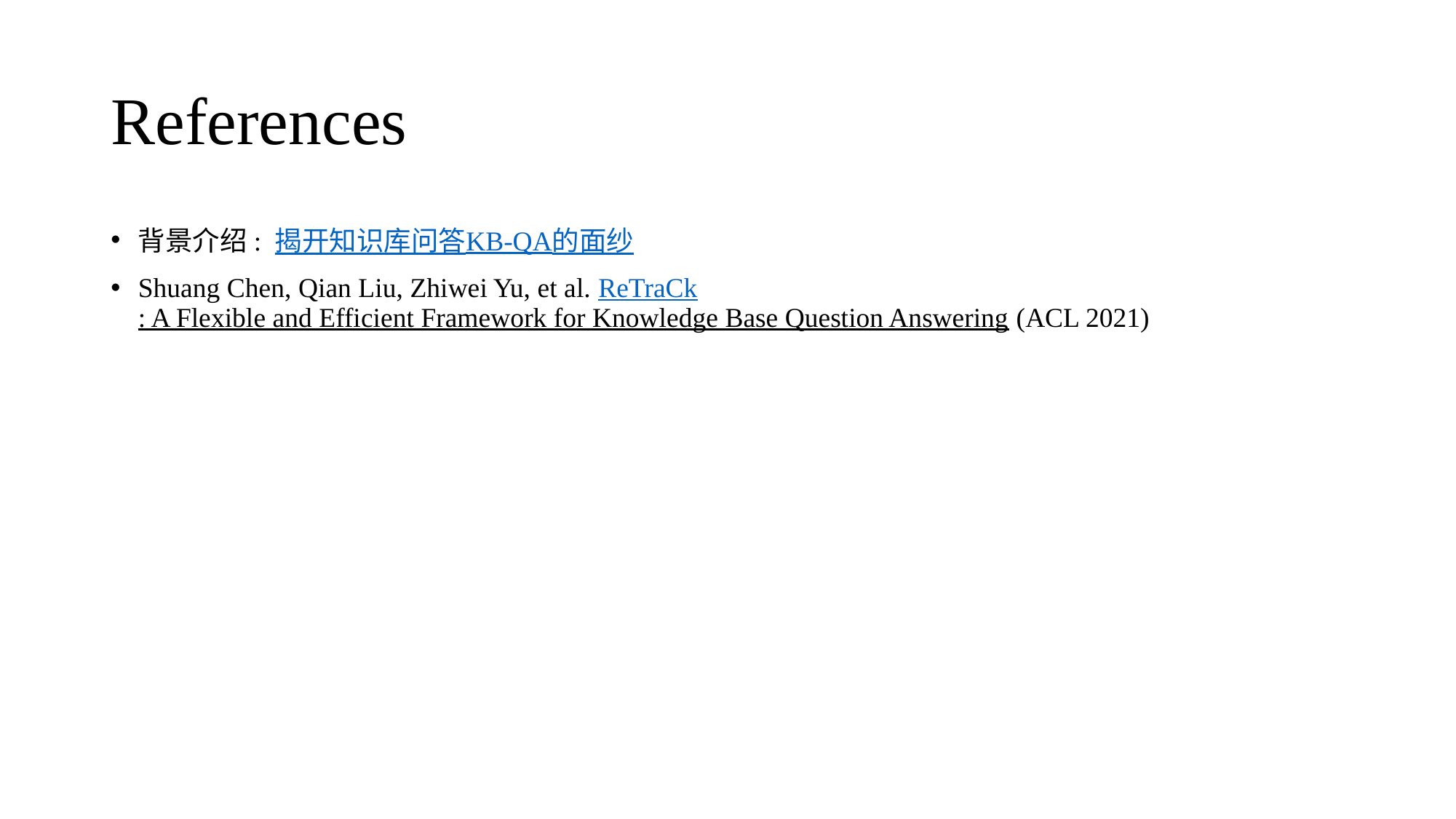

# References
背景介绍: 揭开知识库问答KB-QA的面纱
Shuang Chen, Qian Liu, Zhiwei Yu, et al. ReTraCk: A Flexible and Efficient Framework for Knowledge Base Question Answering (ACL 2021)